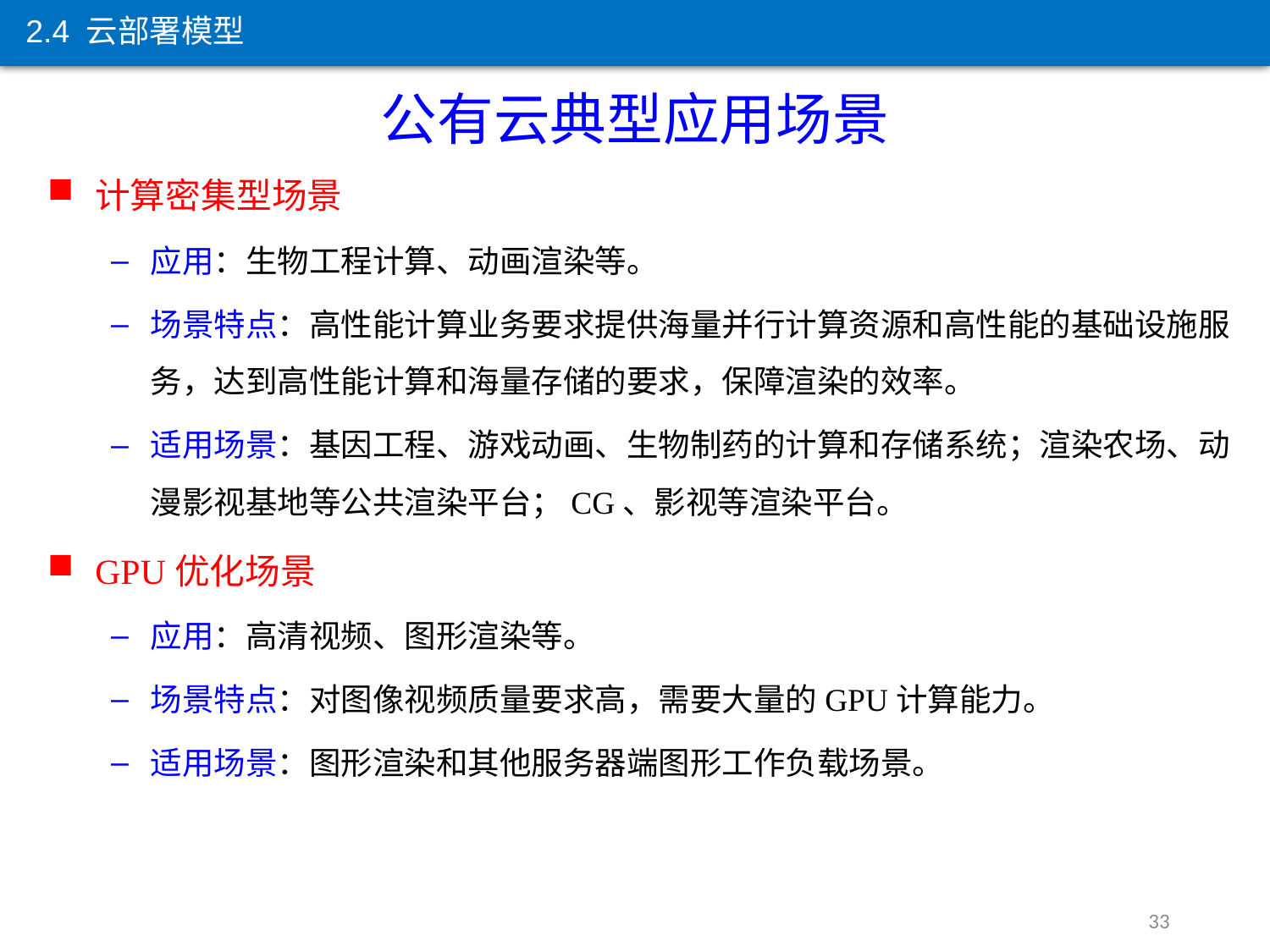

2.4 云部署模型
公有云典型应用场景
计算密集型场景
应用：生物工程计算、动画渲染等。
场景特点：高性能计算业务要求提供海量并行计算资源和高性能的基础设施服务，达到高性能计算和海量存储的要求，保障渲染的效率。
适用场景：基因工程、游戏动画、生物制药的计算和存储系统；渲染农场、动漫影视基地等公共渲染平台；CG、影视等渲染平台。
GPU优化场景
应用：高清视频、图形渲染等。
场景特点：对图像视频质量要求高，需要大量的GPU计算能力。
适用场景：图形渲染和其他服务器端图形工作负载场景。
33